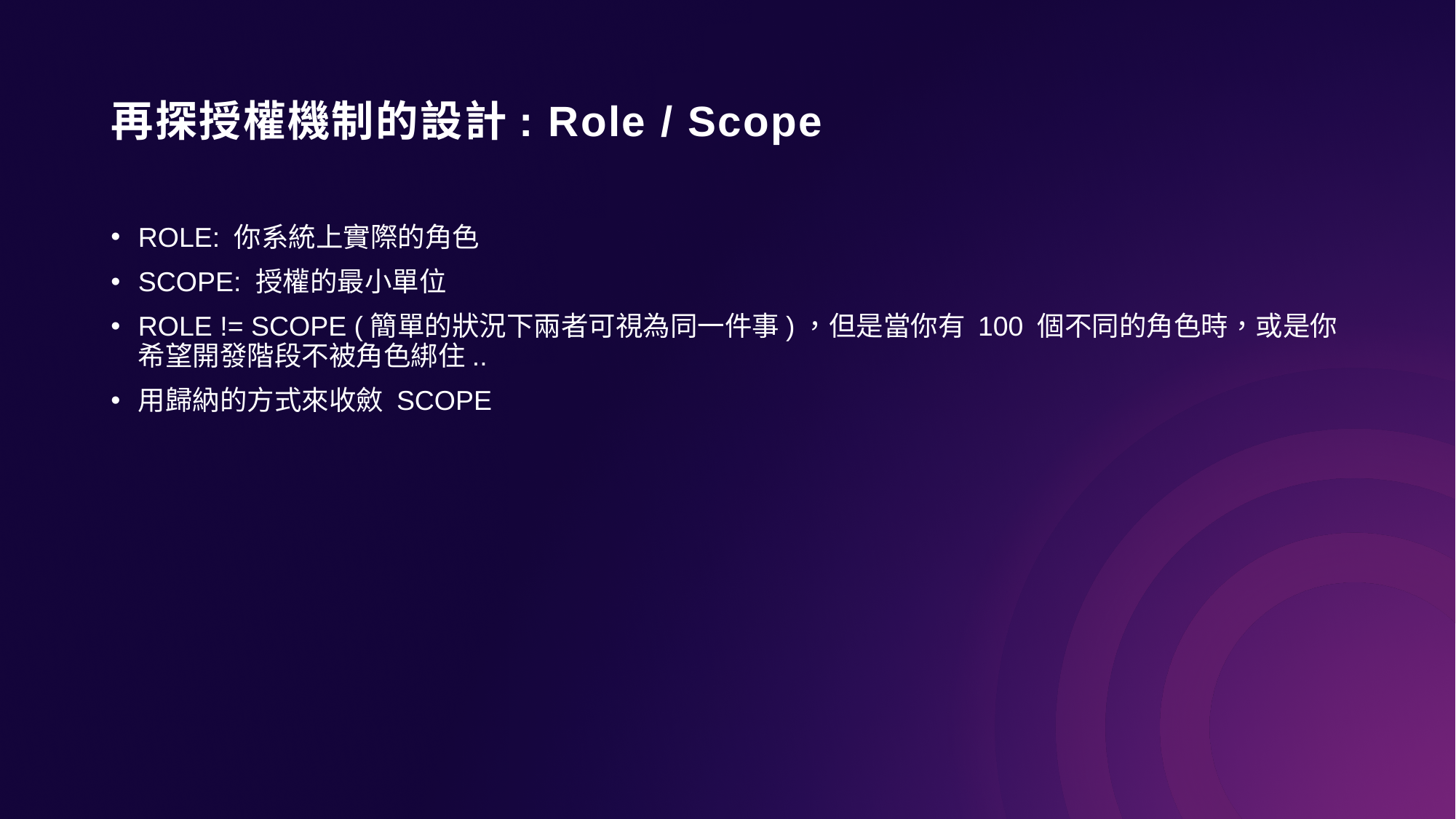

# 再探授權機制的設計: Role / Scope
ROLE: 你系統上實際的角色
SCOPE: 授權的最小單位
ROLE != SCOPE (簡單的狀況下兩者可視為同一件事)，但是當你有 100 個不同的角色時，或是你希望開發階段不被角色綁住..
用歸納的方式來收斂 SCOPE